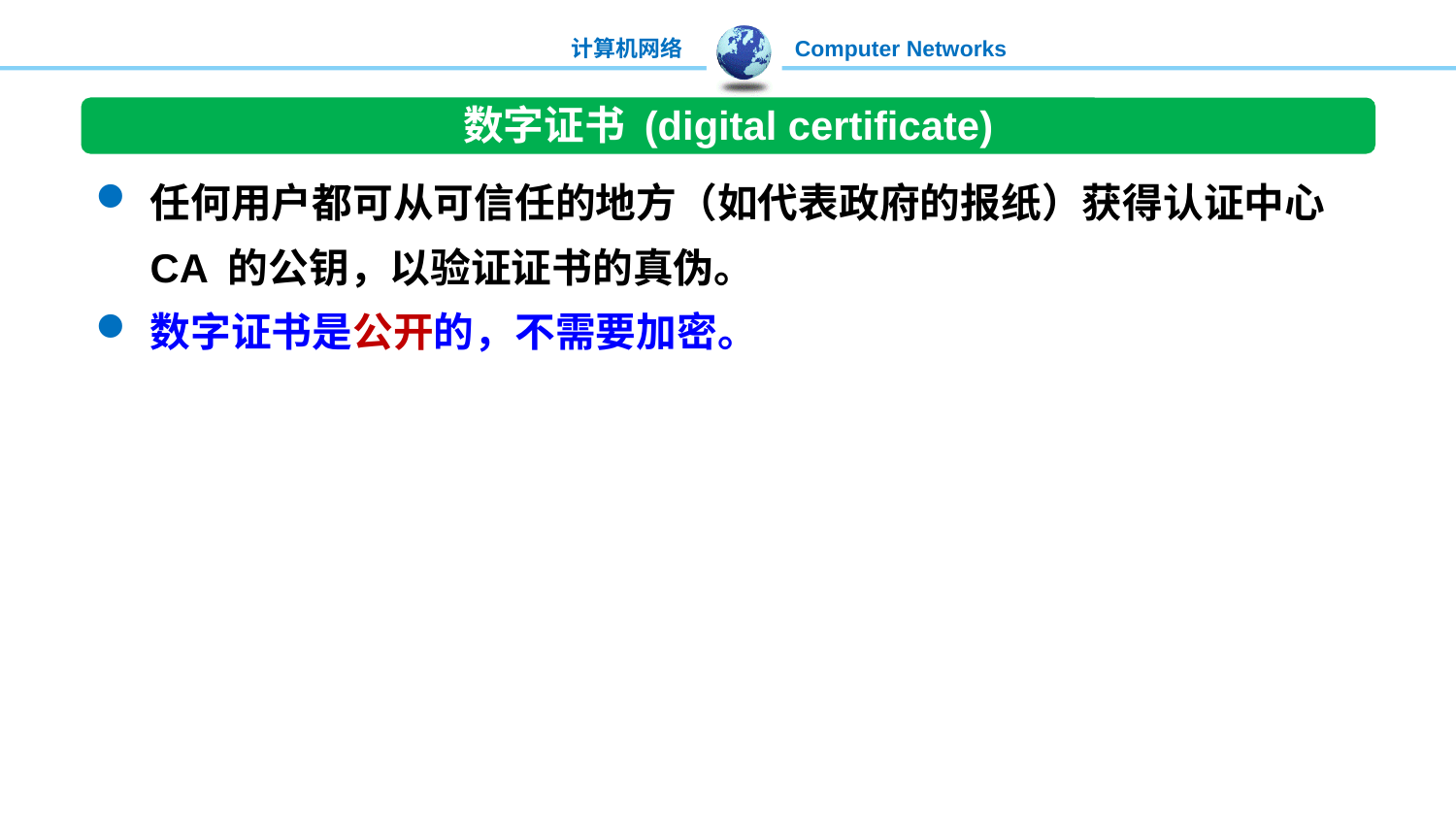

数字证书 (digital certificate)

任何用户都可从可信任的地方（如代表政府的报纸）获得认证中心 CA 的公钥，以验证证书的真伪。
数字证书是公开的，不需要加密。